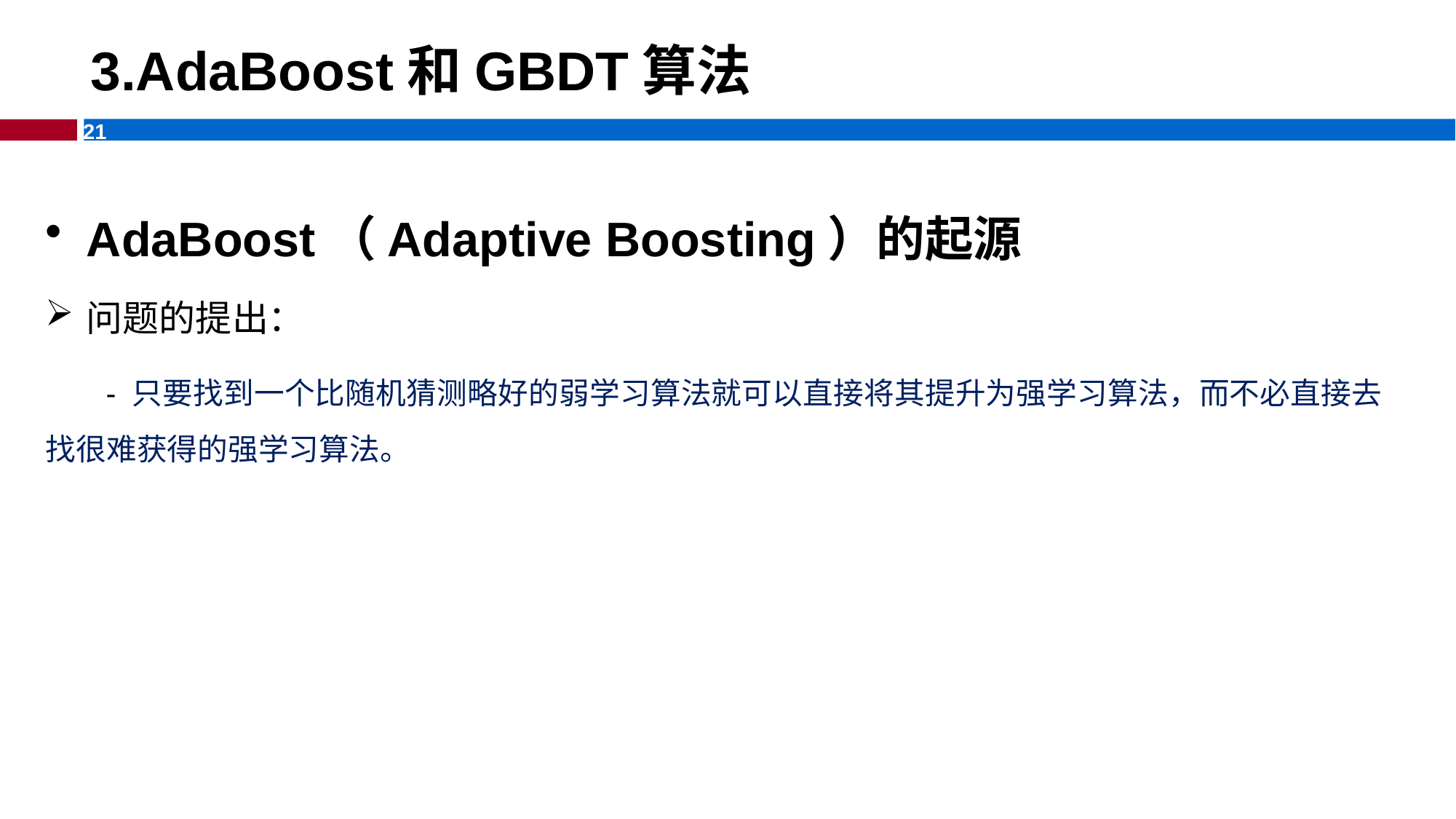

3.AdaBoost和GBDT算法
AdaBoost（Adaptive Boosting）的起源
问题的提出：
      - 只要找到一个比随机猜测略好的弱学习算法就可以直接将其提升为强学习算法，而不必直接去找很难获得的强学习算法。